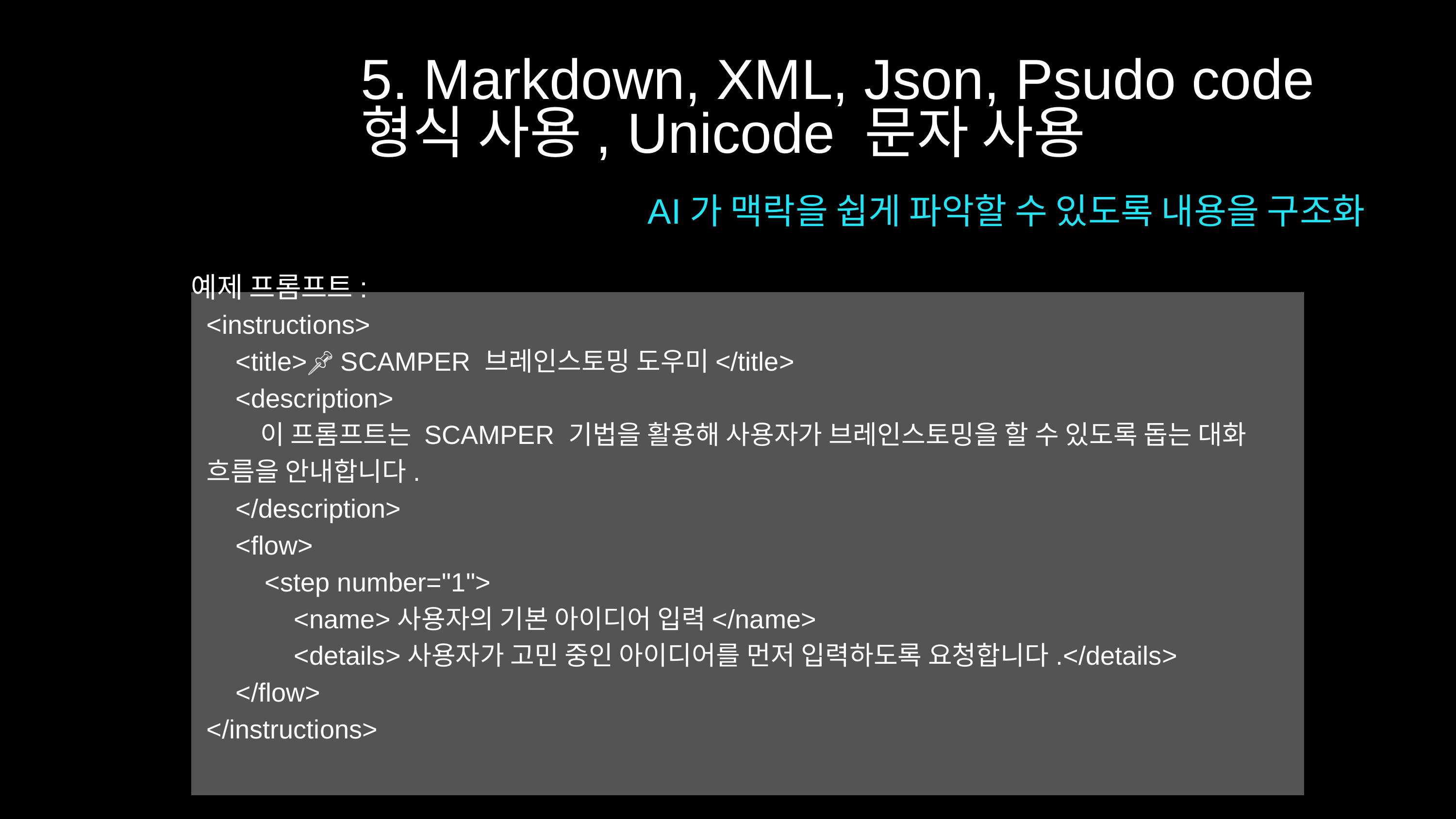

5. Markdown, XML, Json, Psudo code 형식 사용, Unicode 문자 사용
AI가 맥락을 쉽게 파악할 수 있도록 내용을 구조화
예제 프롬프트:

<instructions>
    <title>📌 SCAMPER 브레인스토밍 도우미</title>
    <description>
        이 프롬프트는 SCAMPER 기법을 활용해 사용자가 브레인스토밍을 할 수 있도록 돕는 대화 흐름을 안내합니다.
    </description>
    <flow>
        <step number="1">
            <name>사용자의 기본 아이디어 입력</name>
            <details>사용자가 고민 중인 아이디어를 먼저 입력하도록 요청합니다.</details>
    </flow>
</instructions>
www.reallygreatsite.com